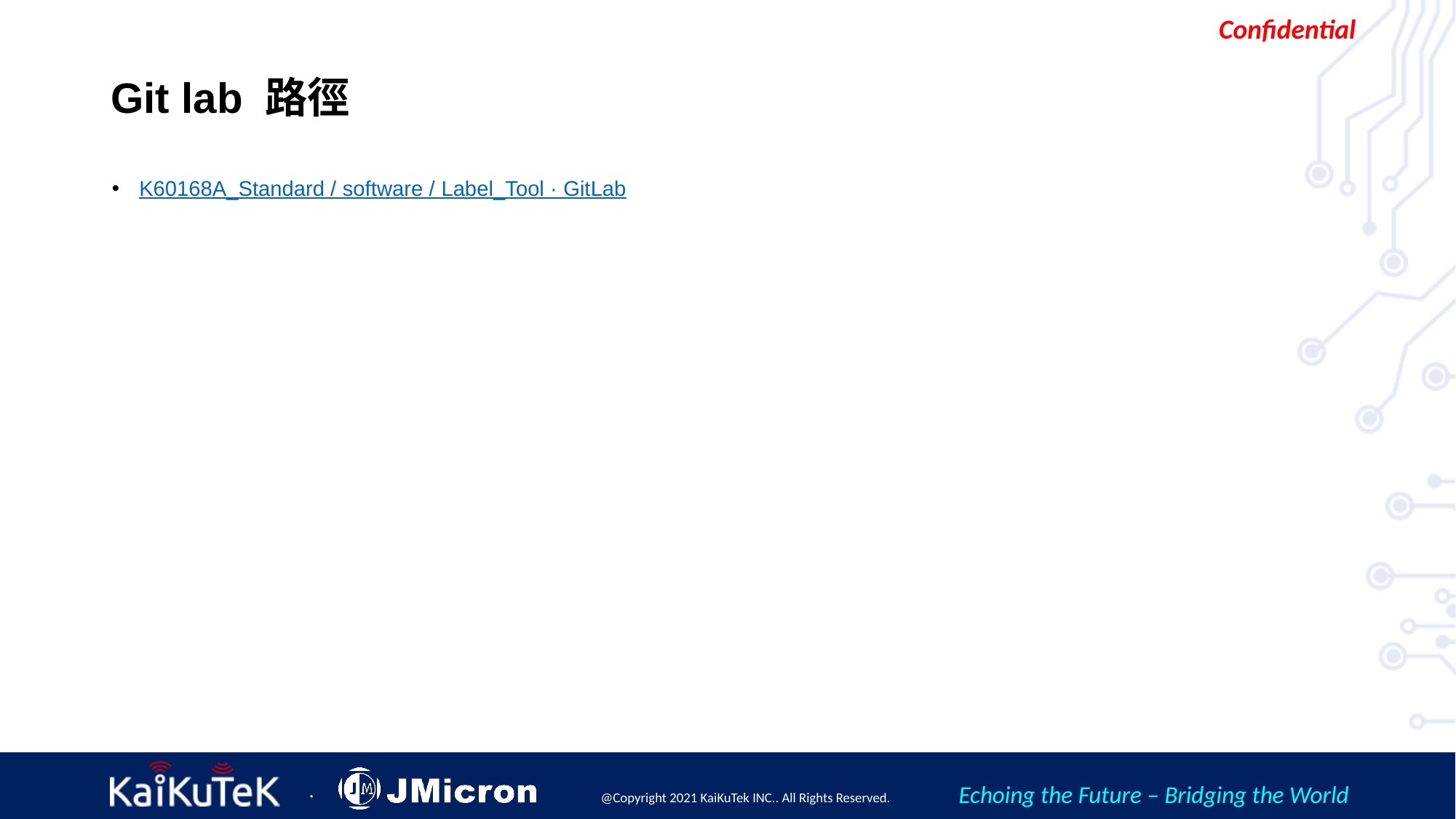

# Git lab 路徑
K60168A_Standard / software / Label_Tool · GitLab